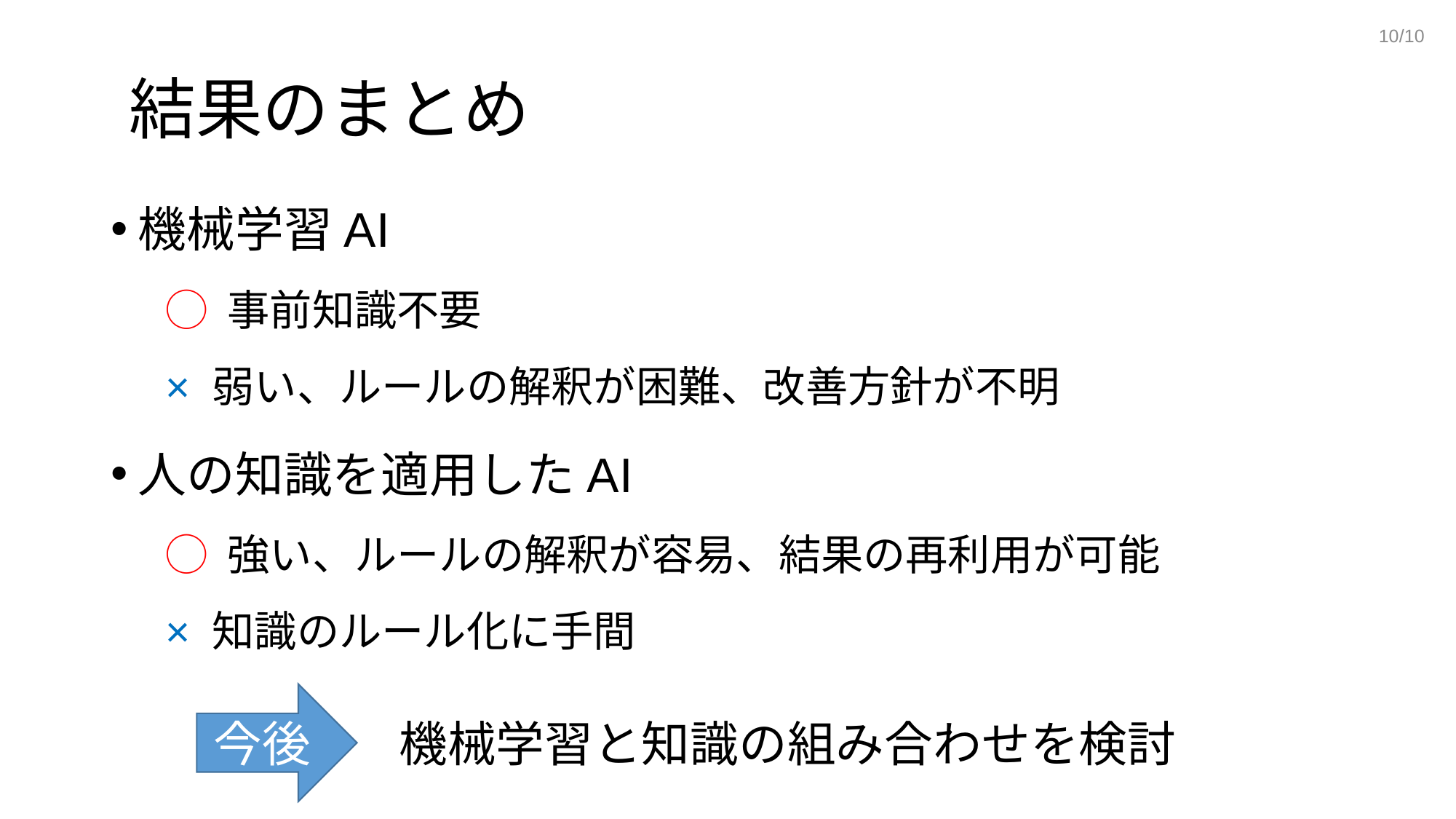

10/10
結果のまとめ
機械学習AI
◯ 事前知識不要
× 弱い、ルールの解釈が困難、改善方針が不明
人の知識を適用したAI
◯ 強い、ルールの解釈が容易、結果の再利用が可能
× 知識のルール化に手間
今後
機械学習と知識の組み合わせを検討